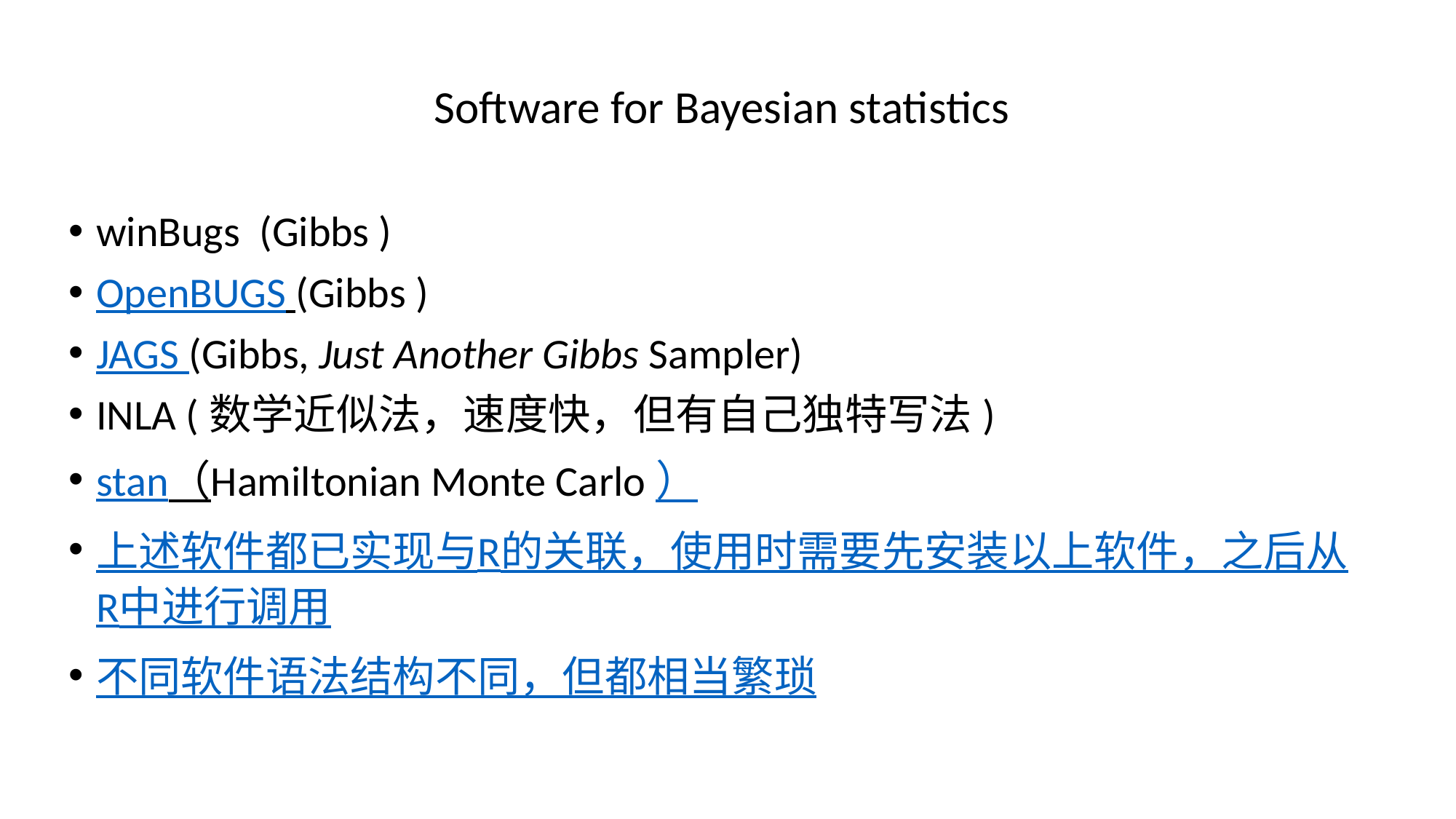

# Software for Bayesian statistics
winBugs  (Gibbs )
OpenBUGS (Gibbs )
JAGS (Gibbs, Just Another Gibbs Sampler)
INLA (数学近似法，速度快，但有自己独特写法)
stan（Hamiltonian Monte Carlo）
上述软件都已实现与R的关联，使用时需要先安装以上软件，之后从R中进行调用
不同软件语法结构不同，但都相当繁琐